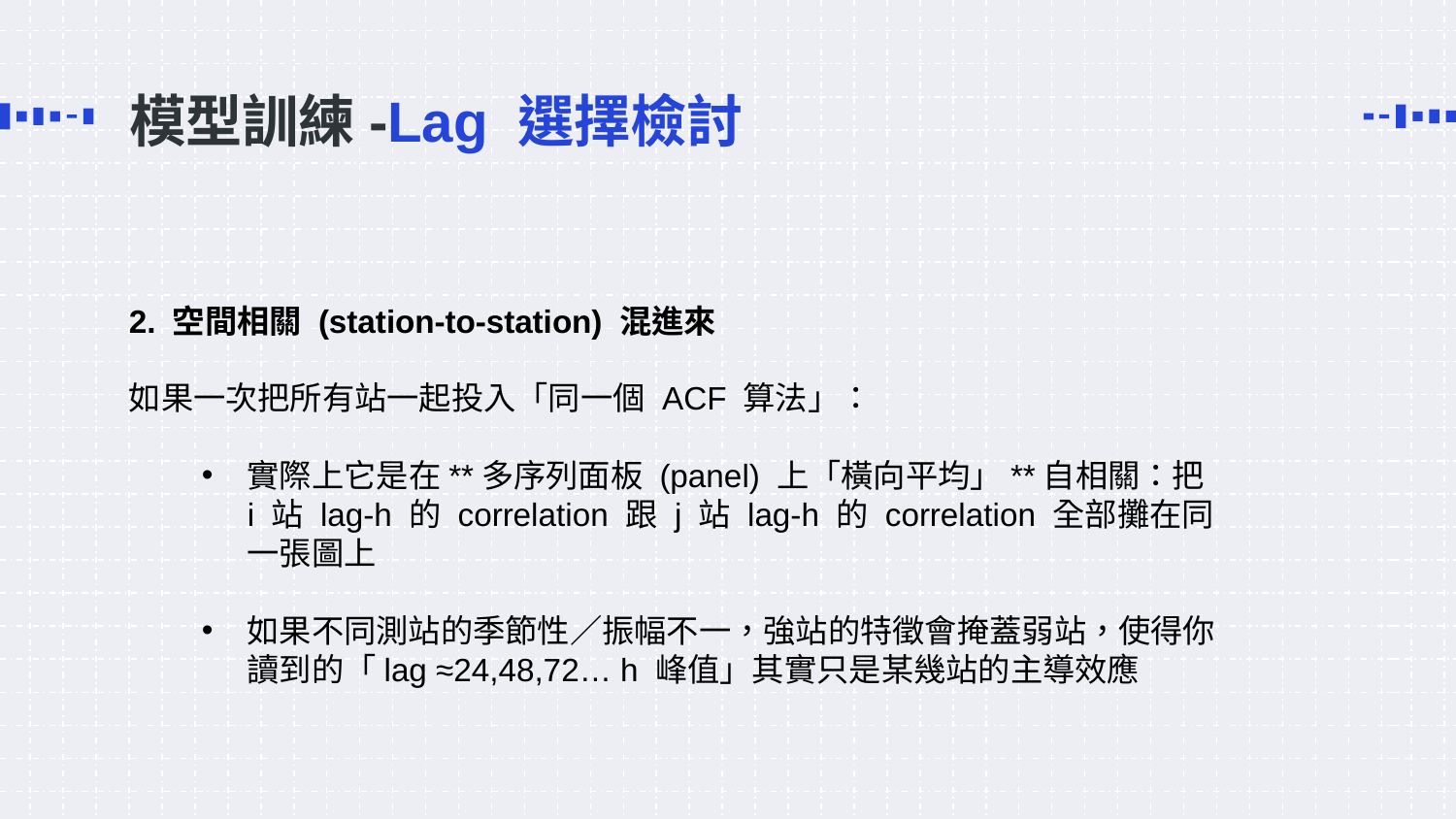

# 模型訓練-Lag 選擇檢討
2. 空間相關 (station-to-station) 混進來

如果一次把所有站一起投入「同一個 ACF 算法」：

實際上它是在**多序列面板 (panel) 上「橫向平均」**自相關：把 i 站 lag-h 的 correlation 跟 j 站 lag-h 的 correlation 全部攤在同一張圖上

如果不同測站的季節性／振幅不一，強站的特徵會掩蓋弱站，使得你讀到的「lag ≈24,48,72… h 峰值」其實只是某幾站的主導效應